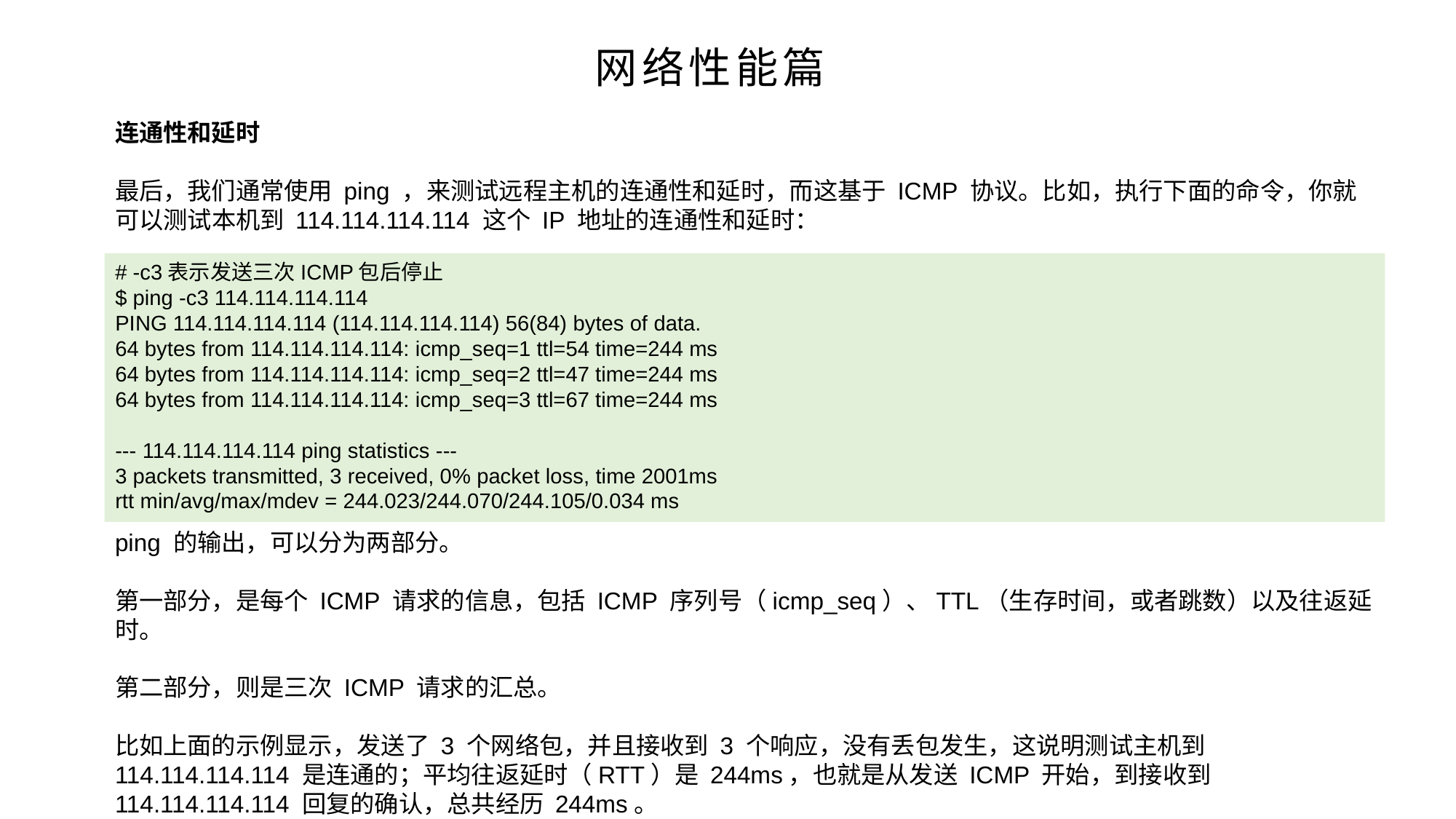

网络性能篇
连通性和延时

最后，我们通常使用 ping ，来测试远程主机的连通性和延时，而这基于 ICMP 协议。比如，执行下面的命令，你就可以测试本机到 114.114.114.114 这个 IP 地址的连通性和延时：
# -c3表示发送三次ICMP包后停止
$ ping -c3 114.114.114.114
PING 114.114.114.114 (114.114.114.114) 56(84) bytes of data.
64 bytes from 114.114.114.114: icmp_seq=1 ttl=54 time=244 ms
64 bytes from 114.114.114.114: icmp_seq=2 ttl=47 time=244 ms
64 bytes from 114.114.114.114: icmp_seq=3 ttl=67 time=244 ms

--- 114.114.114.114 ping statistics ---
3 packets transmitted, 3 received, 0% packet loss, time 2001ms
rtt min/avg/max/mdev = 244.023/244.070/244.105/0.034 ms
ping 的输出，可以分为两部分。

第一部分，是每个 ICMP 请求的信息，包括 ICMP 序列号（icmp_seq）、TTL（生存时间，或者跳数）以及往返延时。

第二部分，则是三次 ICMP 请求的汇总。

比如上面的示例显示，发送了 3 个网络包，并且接收到 3 个响应，没有丢包发生，这说明测试主机到 114.114.114.114 是连通的；平均往返延时（RTT）是 244ms，也就是从发送 ICMP 开始，到接收到 114.114.114.114 回复的确认，总共经历 244ms。